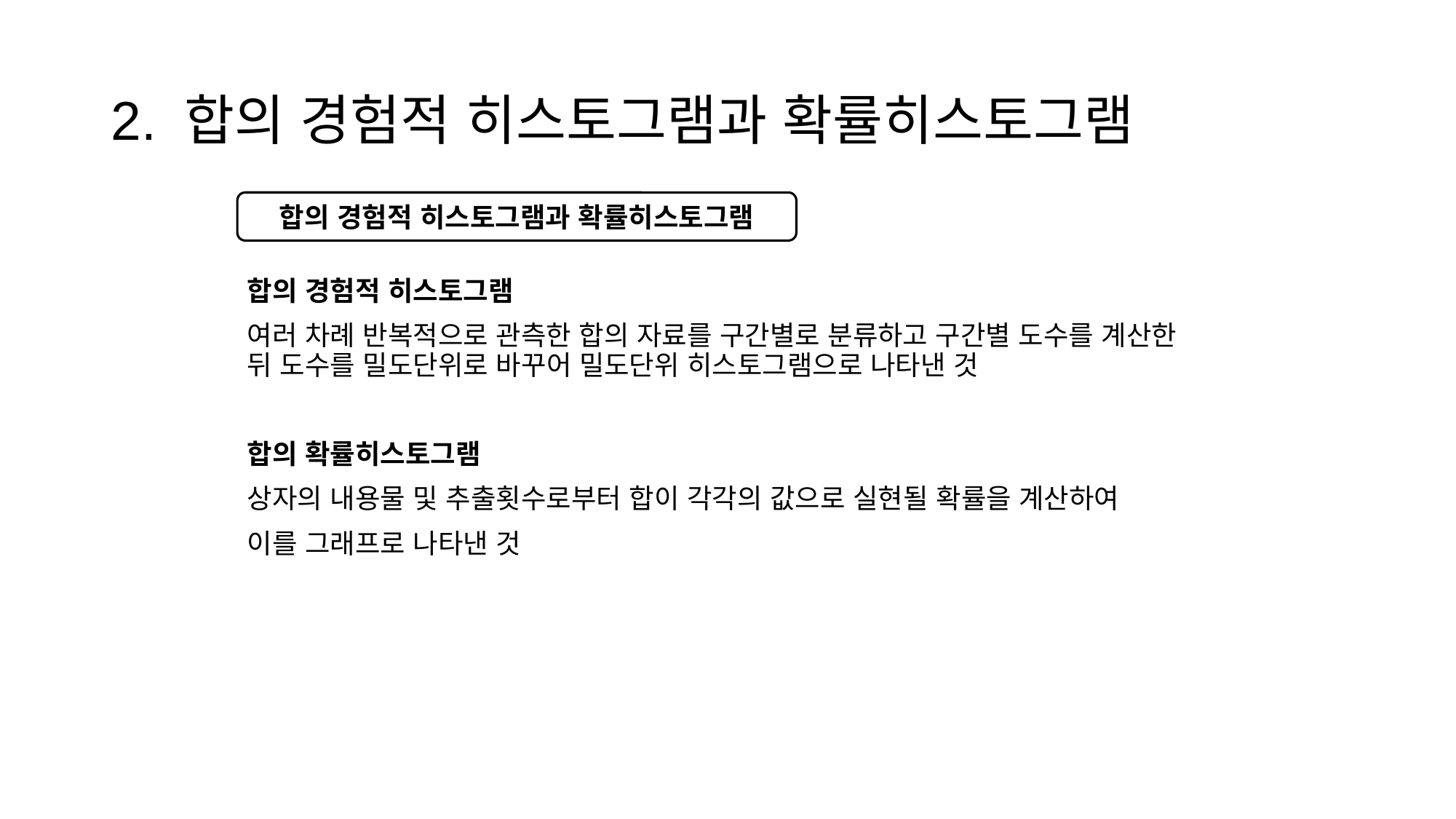

# 2. 합의 경험적 히스토그램과 확률히스토그램

합의 경험적 히스토그램
여러 차례 반복적으로 관측한 합의 자료를 구간별로 분류하고 구간별 도수를 계산한 뒤 도수를 밀도단위로 바꾸어 밀도단위 히스토그램으로 나타낸 것

합의 확률히스토그램
상자의 내용물 및 추출횟수로부터 합이 각각의 값으로 실현될 확률을 계산하여
이를 그래프로 나타낸 것

합의 경험적 히스토그램과 확률히스토그램